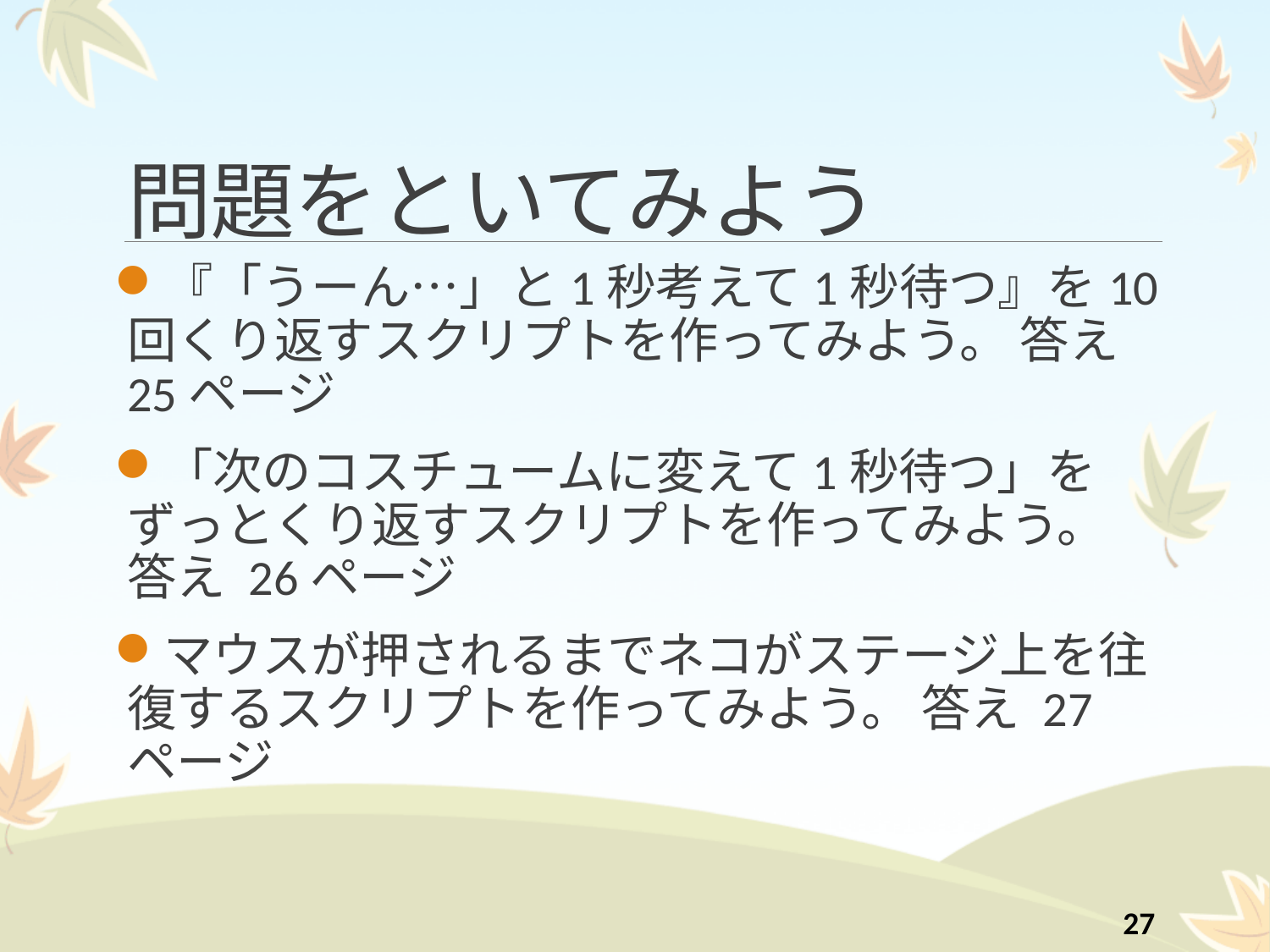

# 問題をといてみよう
『「うーん…」と1秒考えて1秒待つ』を10回くり返すスクリプトを作ってみよう。 答え 25ページ
「次のコスチュームに変えて1秒待つ」をずっとくり返すスクリプトを作ってみよう。 答え 26ページ
マウスが押されるまでネコがステージ上を往復するスクリプトを作ってみよう。 答え 27ページ

27